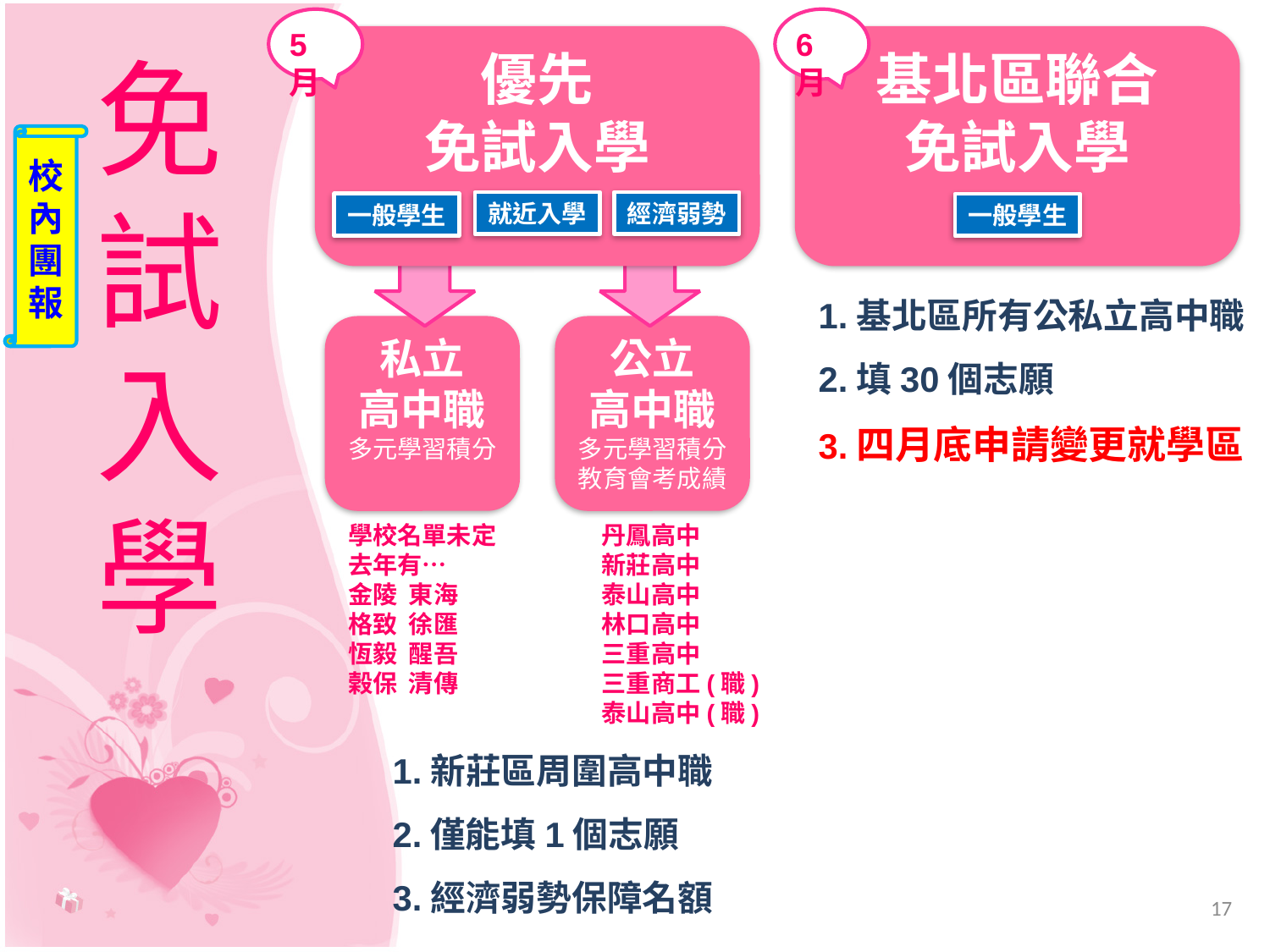

5月

6月
優先
免試入學
基北區聯合
免試入學
一般學生
1.基北區所有公私立高中職
2.填30個志願
3.四月底申請變更就學區

免試入學
校
內
團
報
經濟弱勢
就近入學
一般學生

私立
高中職
多元學習積分
公立
高中職
多元學習積分
教育會考成績
學校名單未定
去年有…
金陵  東海
格致  徐匯
恆毅  醒吾
榖保  清傳
丹鳳高中
新莊高中
泰山高中
林口高中
三重高中
三重商工(職)
泰山高中(職)
1.新莊區周圍高中職
2.僅能填1個志願
3.經濟弱勢保障名額
17